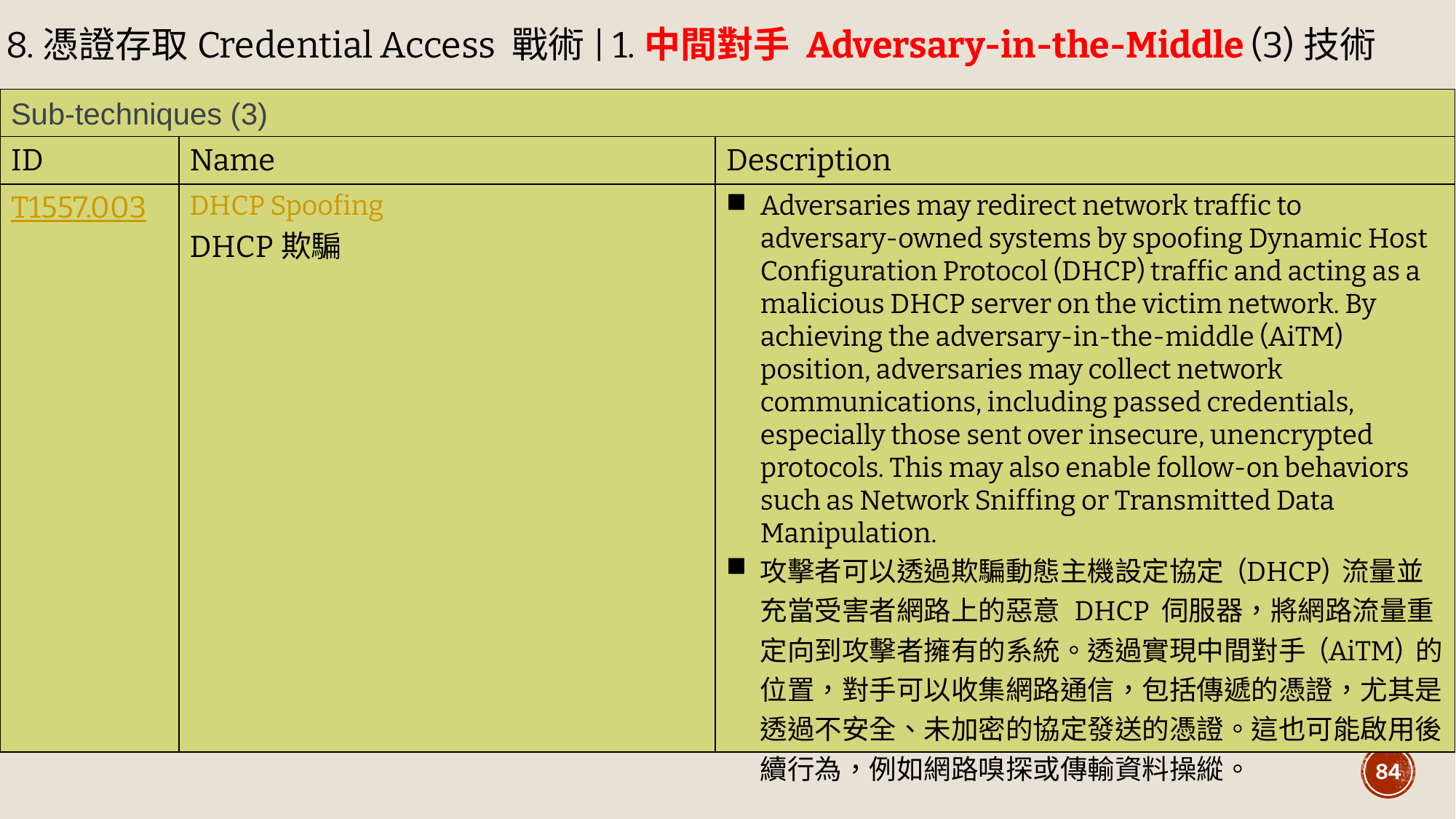

8.憑證存取Credential Access 戰術| 1.中間對手 Adversary-in-the-Middle (3)技術
| Sub-techniques (3) |  |  |
| --- | --- | --- |
| ID | Name | Description |
| T1557.003 | DHCP Spoofing DHCP欺騙 | Adversaries may redirect network traffic to adversary-owned systems by spoofing Dynamic Host Configuration Protocol (DHCP) traffic and acting as a malicious DHCP server on the victim network. By achieving the adversary-in-the-middle (AiTM) position, adversaries may collect network communications, including passed credentials, especially those sent over insecure, unencrypted protocols. This may also enable follow-on behaviors such as Network Sniffing or Transmitted Data Manipulation. 攻擊者可以透過欺騙動態主機設定協定 (DHCP) 流量並充當受害者網路上的惡意 DHCP 伺服器，將網路流量重定向到攻擊者擁有的系統。透過實現中間對手 (AiTM) 的位置，對手可以收集網路通信，包括傳遞的憑證，尤其是透過不安全、未加密的協定發送的憑證。這也可能啟用後續行為，例如網路嗅探或傳輸資料操縱。 |

84